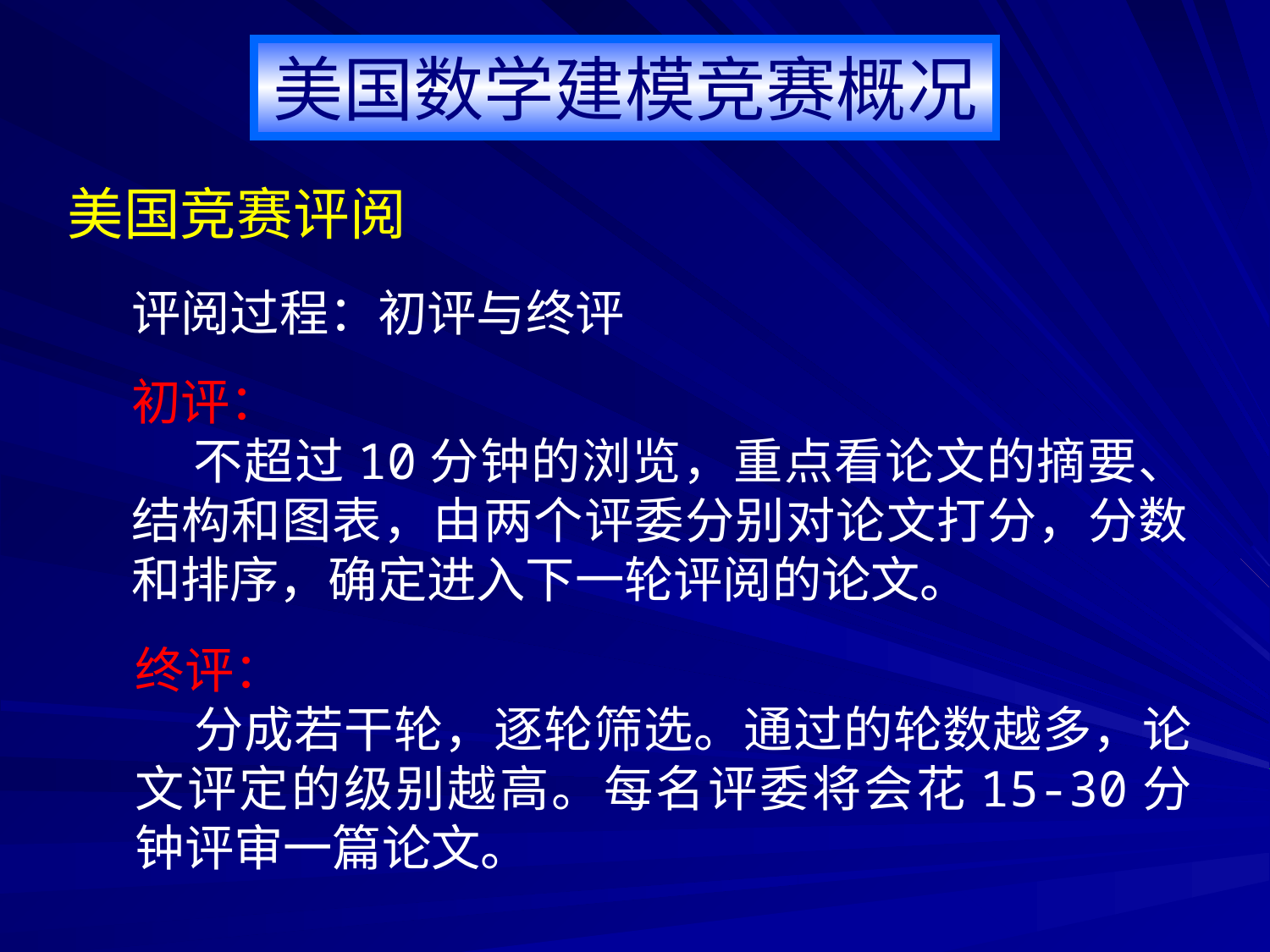

美国数学建模竞赛概况
美国竞赛评阅
评阅过程：初评与终评
初评：
    不超过10分钟的浏览，重点看论文的摘要、结构和图表，由两个评委分别对论文打分，分数和排序，确定进入下一轮评阅的论文。
终评：
    分成若干轮，逐轮筛选。通过的轮数越多，论文评定的级别越高。每名评委将会花15-30分钟评审一篇论文。